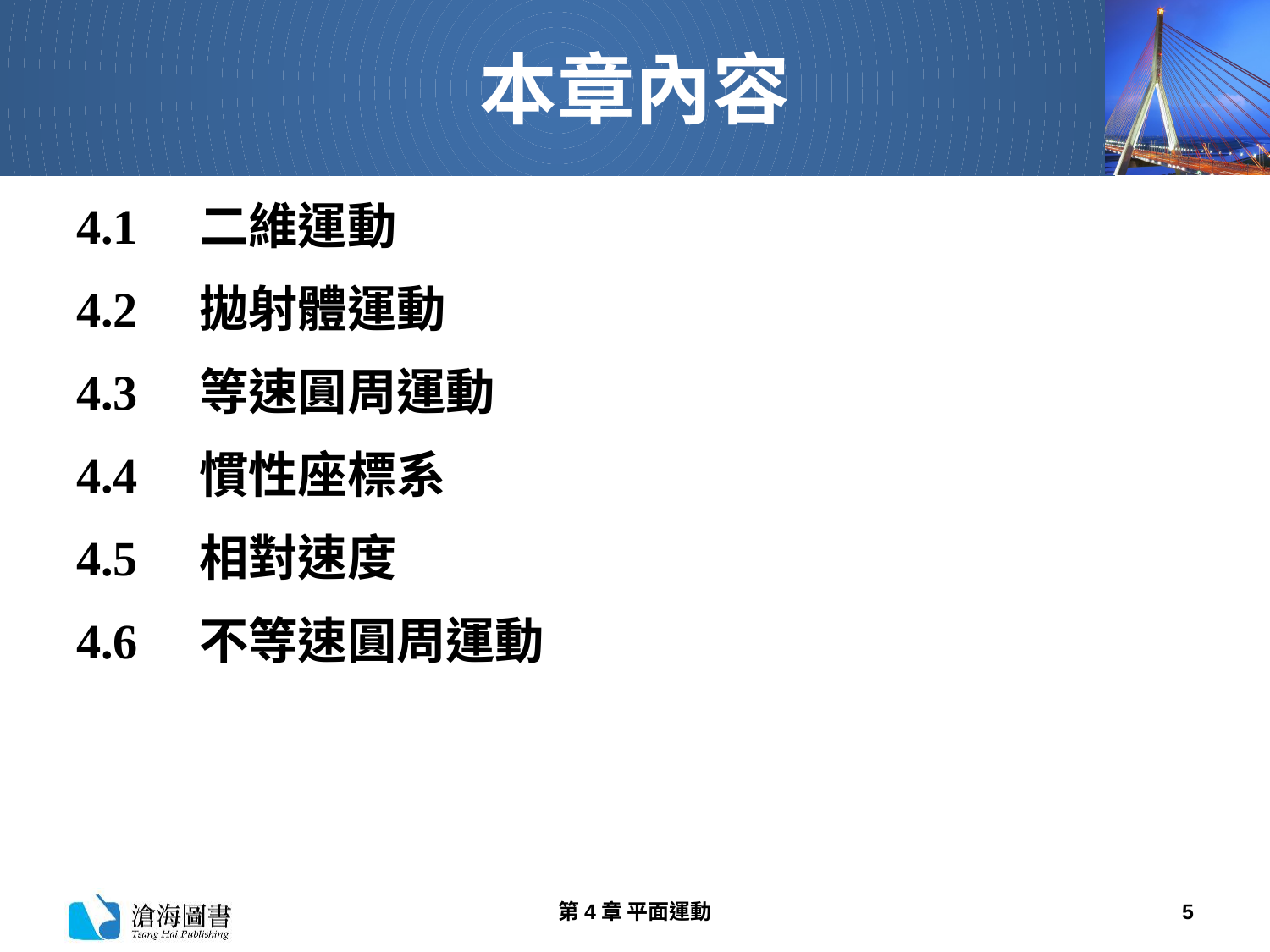

# 本章內容
4.1　二維運動
4.2　拋射體運動
4.3　等速圓周運動
4.4　慣性座標系
4.5　相對速度
4.6　不等速圓周運動

第4章 平面運動
5